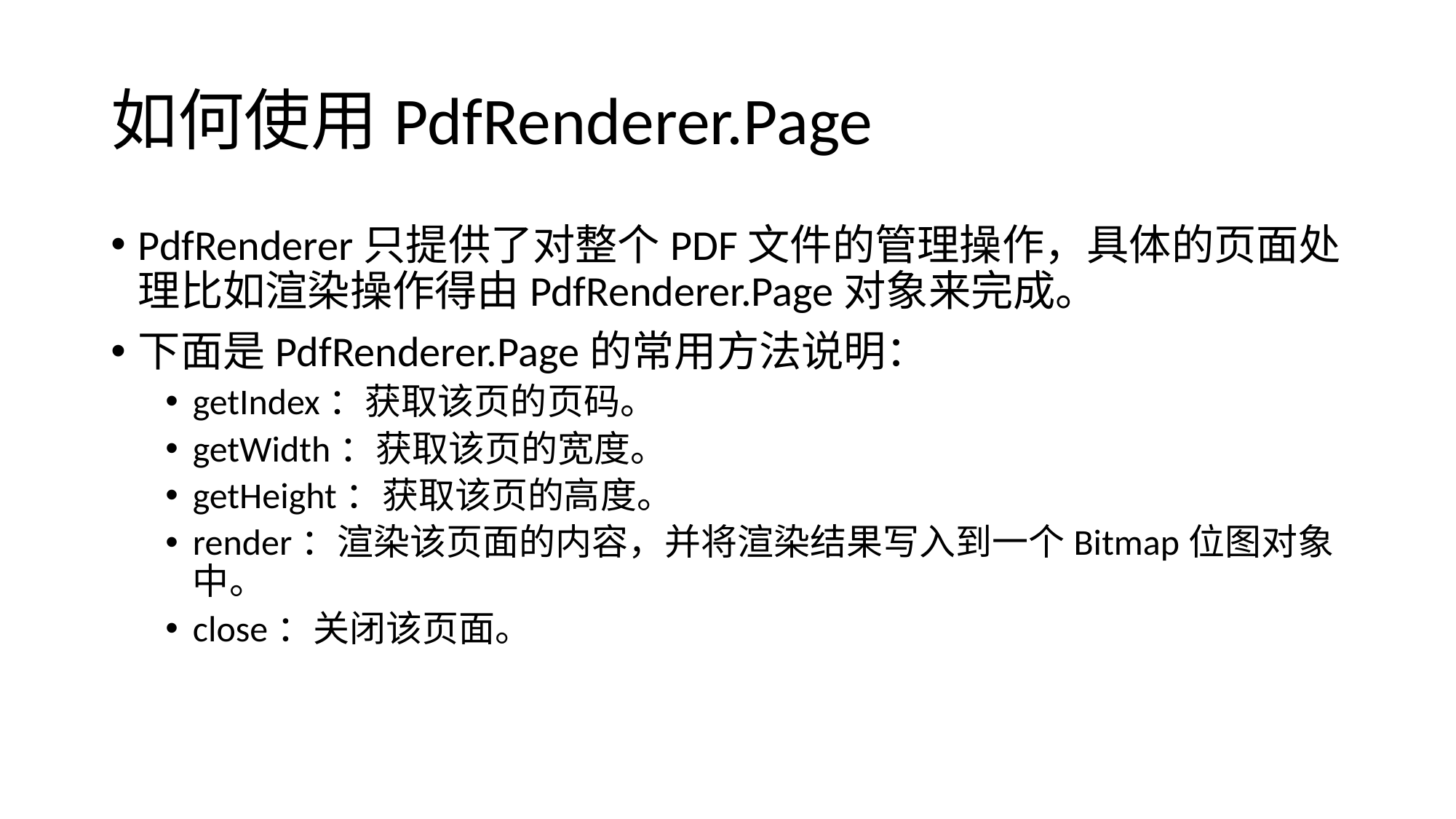

# 如何使用PdfRenderer.Page
PdfRenderer只提供了对整个PDF文件的管理操作，具体的页面处理比如渲染操作得由PdfRenderer.Page对象来完成。
下面是PdfRenderer.Page的常用方法说明：
getIndex：获取该页的页码。
getWidth：获取该页的宽度。
getHeight：获取该页的高度。
render：渲染该页面的内容，并将渲染结果写入到一个Bitmap位图对象中。
close：关闭该页面。